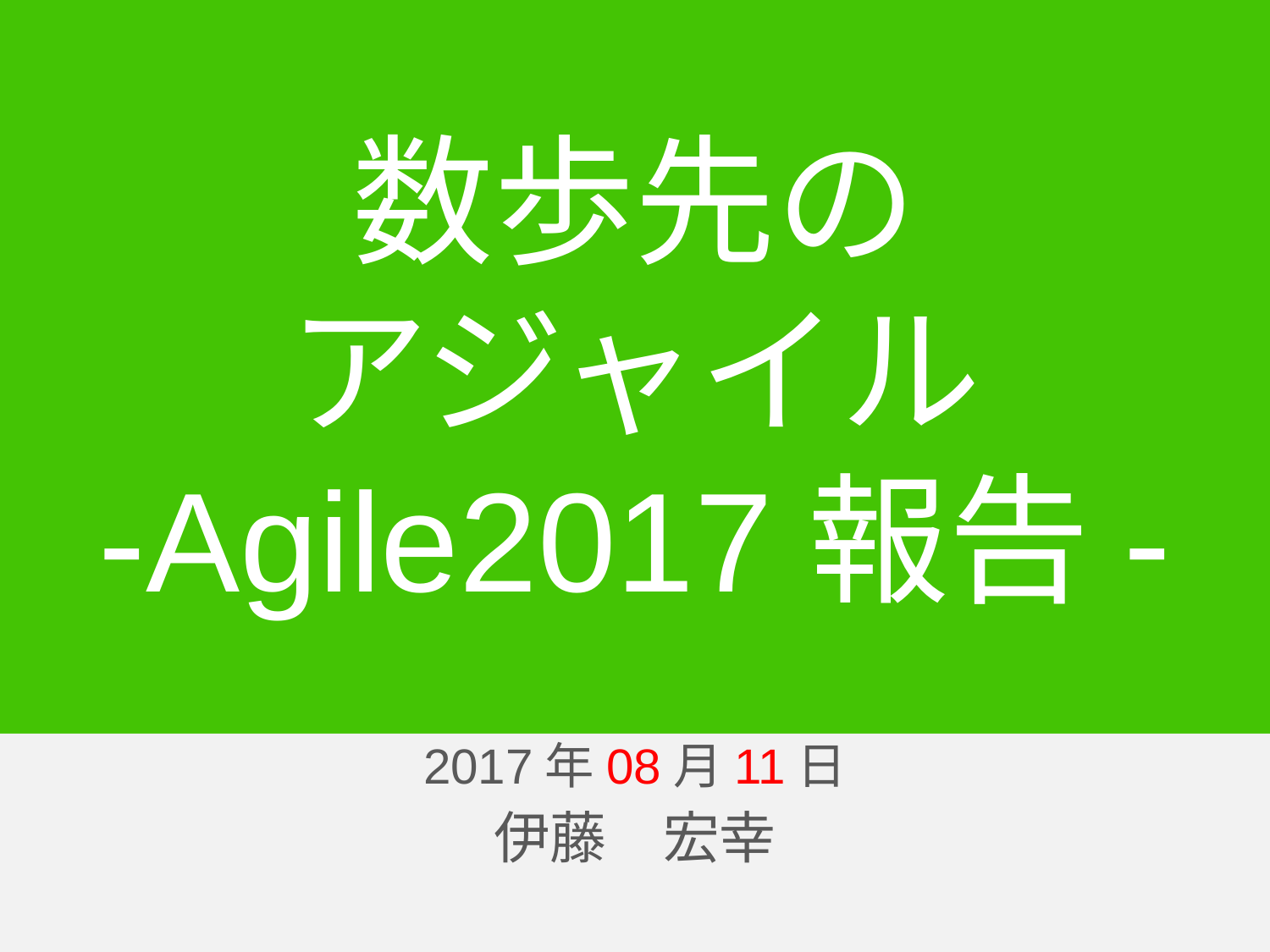

# 数歩先の アジャイル -Agile2017報告-
2017年 8月 8日
2017年08月11日
伊藤　宏幸